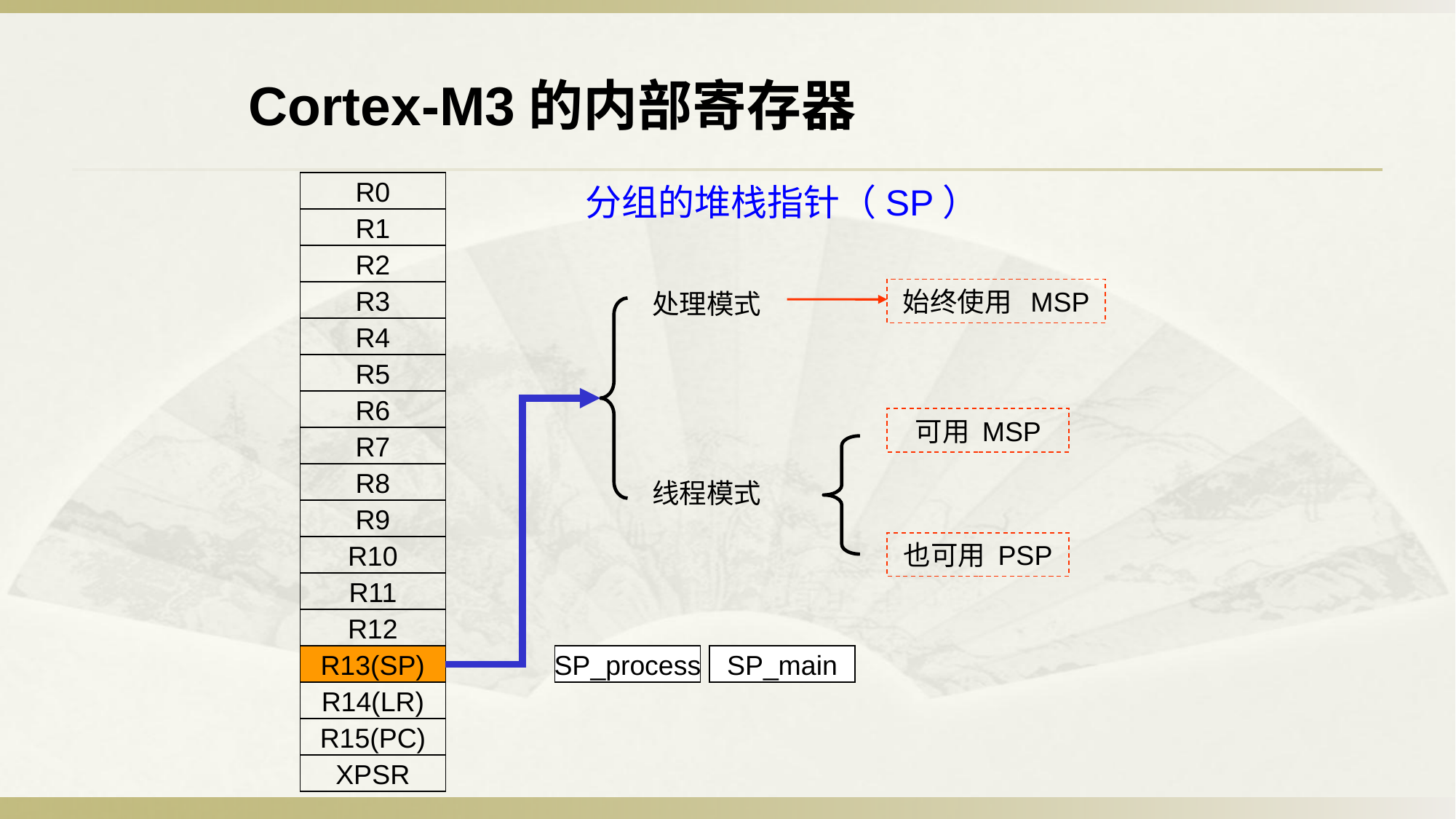

Cortex-M3的内部寄存器
R0
分组的堆栈指针（SP）
R1
R2
始终使用  MSP
处理模式
R3

R4
R5
R6
可用 MSP
R7

R8
线程模式
R9
也可用 PSP
R10
R11
R12
R13(SP)
SP_process
SP_main
R14(LR)
R15(PC)
XPSR